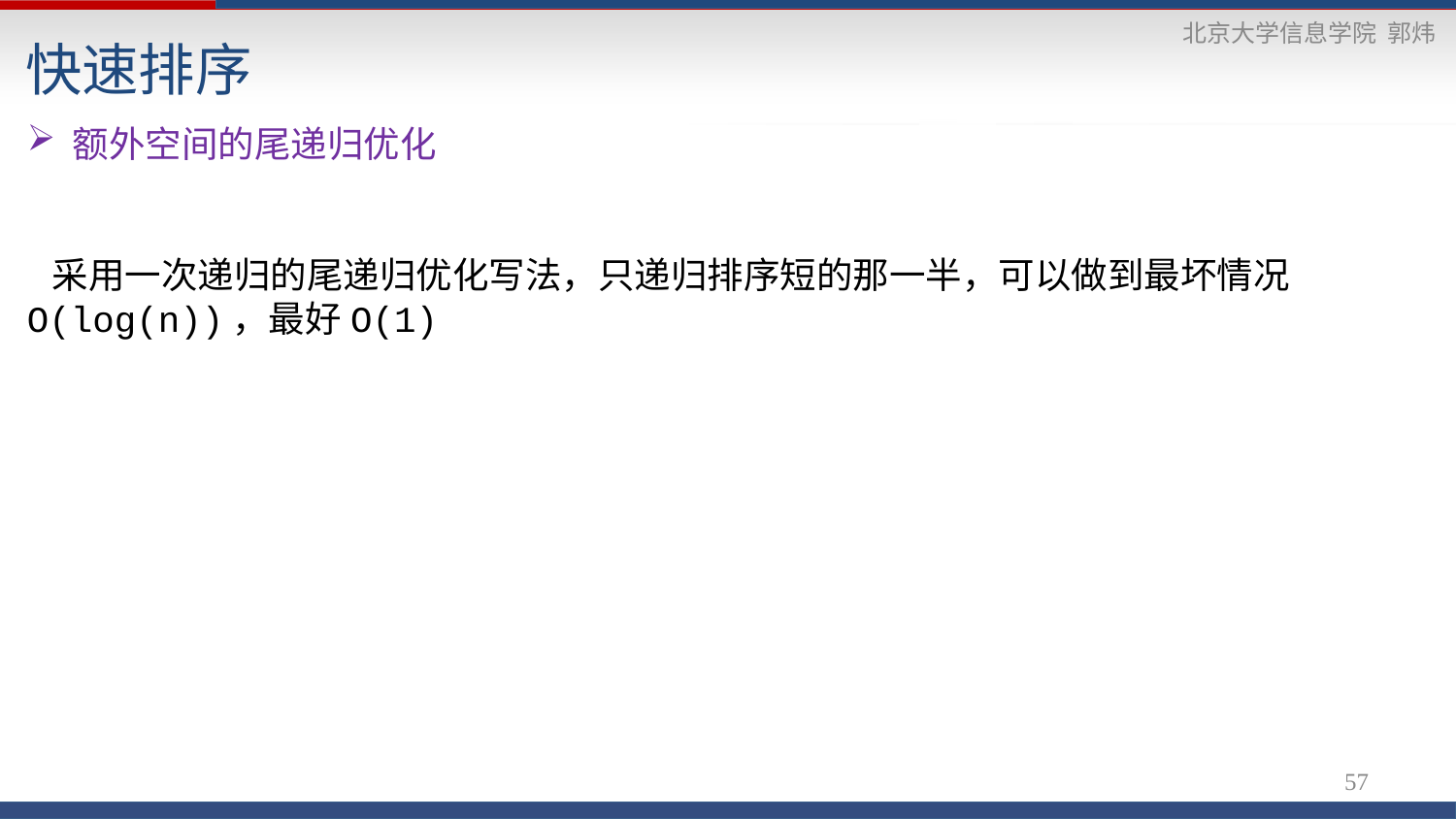

快速排序
额外空间的尾递归优化

  采用一次递归的尾递归优化写法，只递归排序短的那一半，可以做到最坏情况O(log(n))，最好O(1)
57